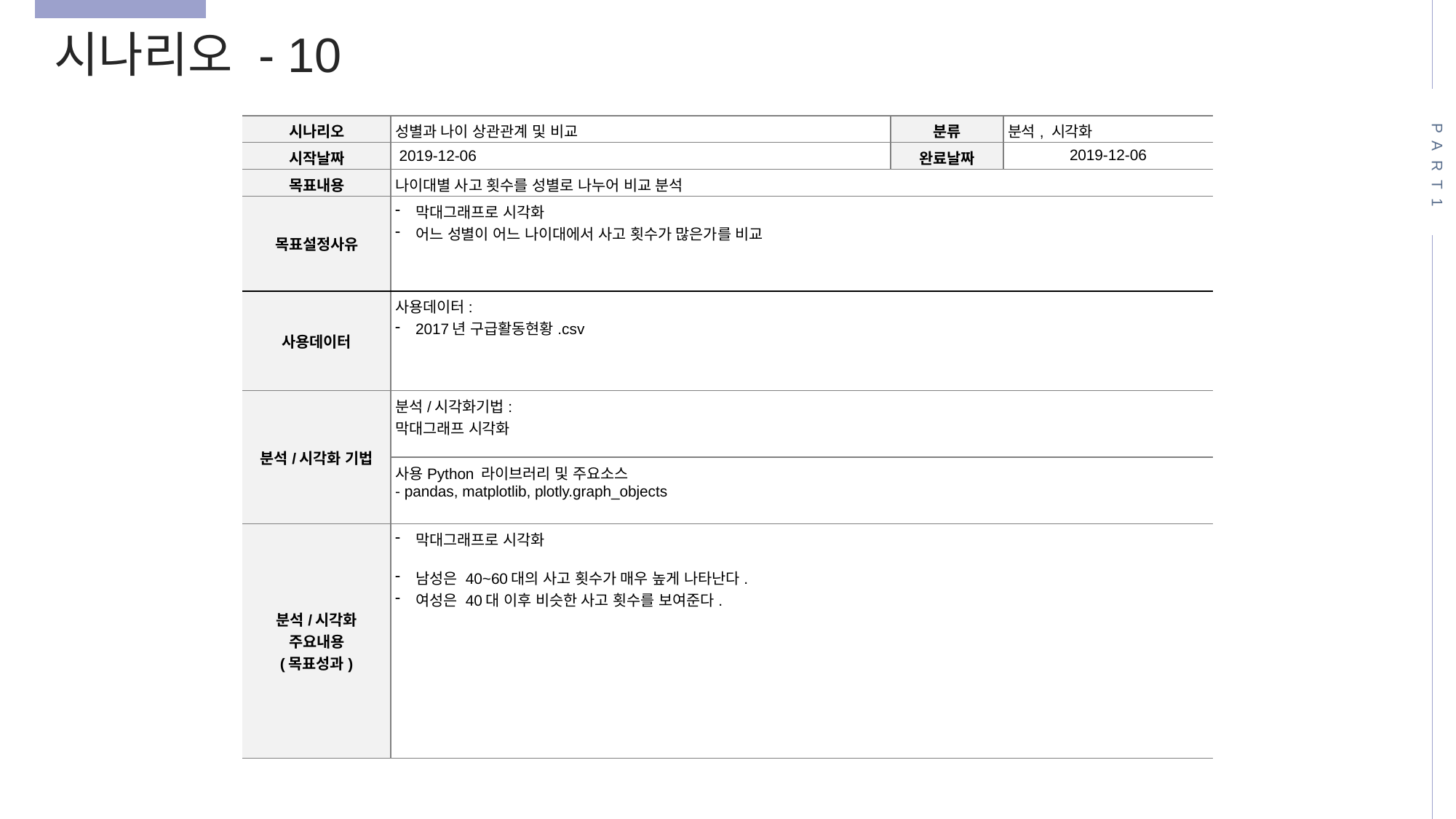

시나리오 - 10
PART1
| 시나리오 | 성별과 나이 상관관계 및 비교 | 분류 | 분석, 시각화 |
| --- | --- | --- | --- |
| 시작날짜 | 2019-12-06 | 완료날짜 | 2019-12-06 |
| 목표내용 | 나이대별 사고 횟수를 성별로 나누어 비교 분석 |  |  |
| 목표설정사유 | 막대그래프로 시각화 어느 성별이 어느 나이대에서 사고 횟수가 많은가를 비교 |  |  |
| 사용데이터 | 사용데이터: 2017년 구급활동현황.csv |  |  |
| 분석/시각화 기법 | 분석/시각화기법: 막대그래프 시각화 |  |  |
|  | 사용Python 라이브러리 및 주요소스 - pandas, matplotlib, plotly.graph\_objects |  |  |
| 분석/시각화 주요내용 (목표성과) | 막대그래프로 시각화 남성은 40~60대의 사고 횟수가 매우 높게 나타난다. 여성은 40대 이후 비슷한 사고 횟수를 보여준다. |  |  |